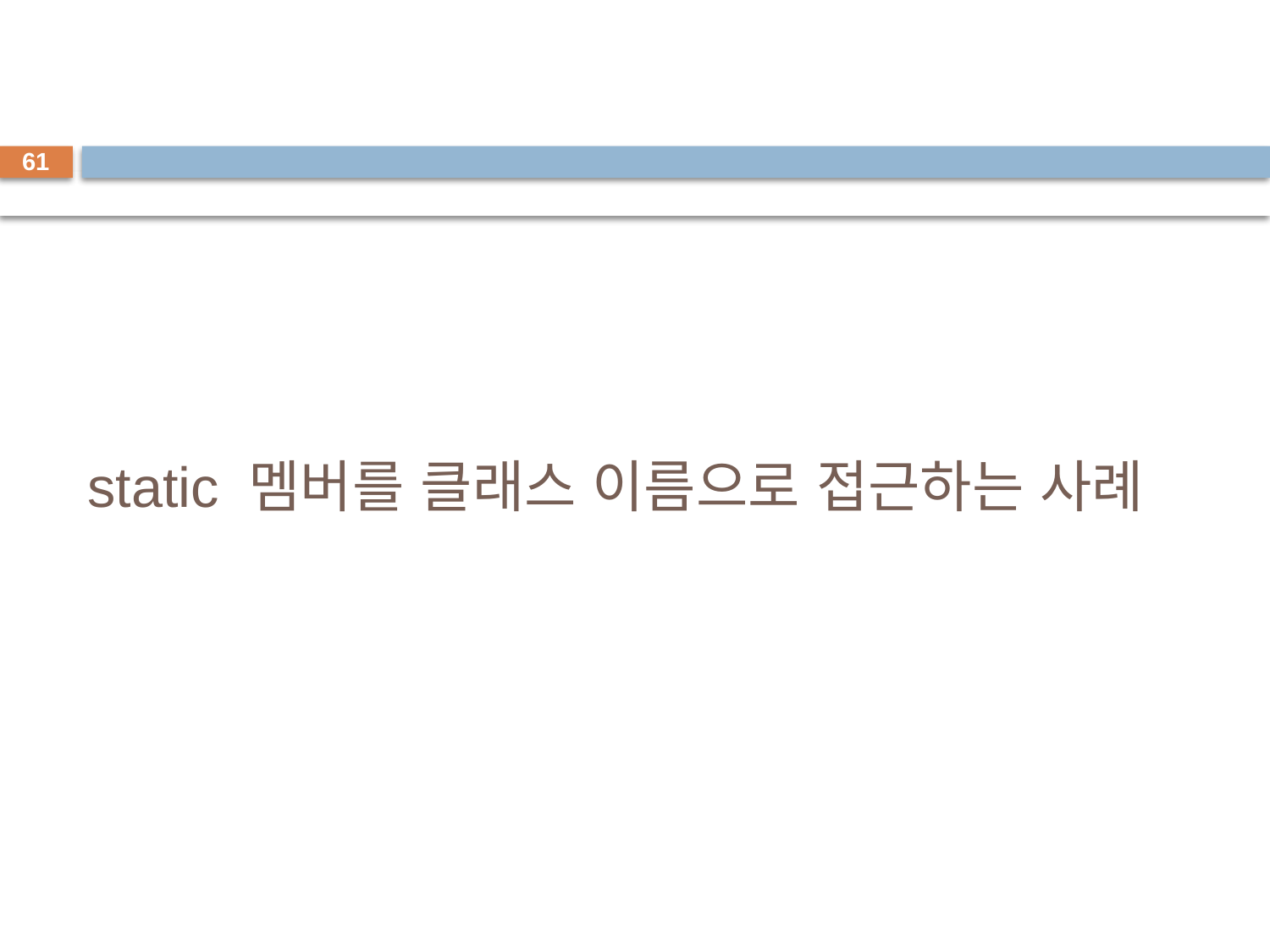

61
# static 멤버를 클래스 이름으로 접근하는 사례